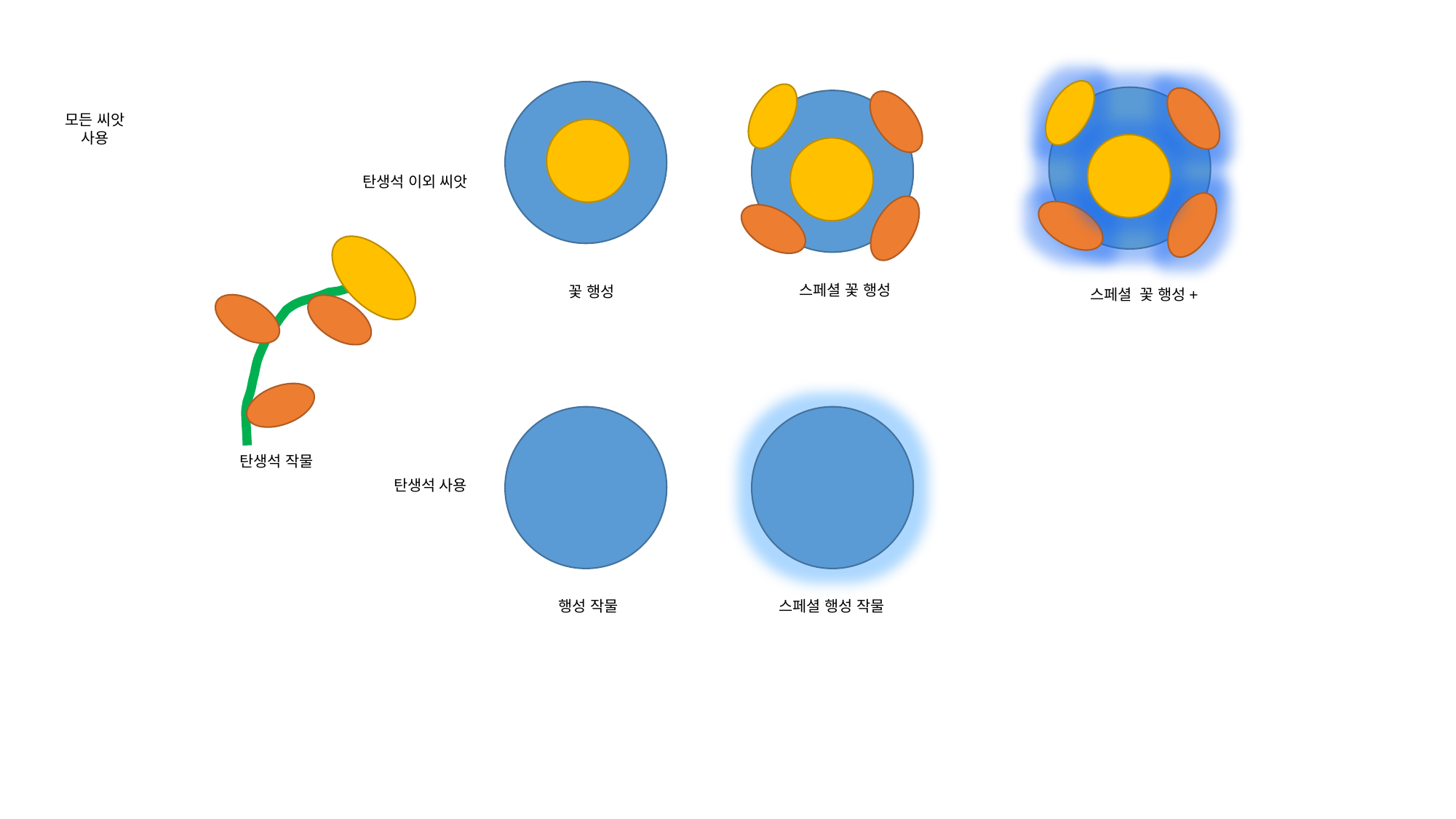

모든 씨앗
사용

탄생석 이외 씨앗

스페셜 꽃 행성
꽃 행성
스페셜  꽃 행성+

탄생석 작물
탄생석 사용
스페셜 행성 작물
행성 작물